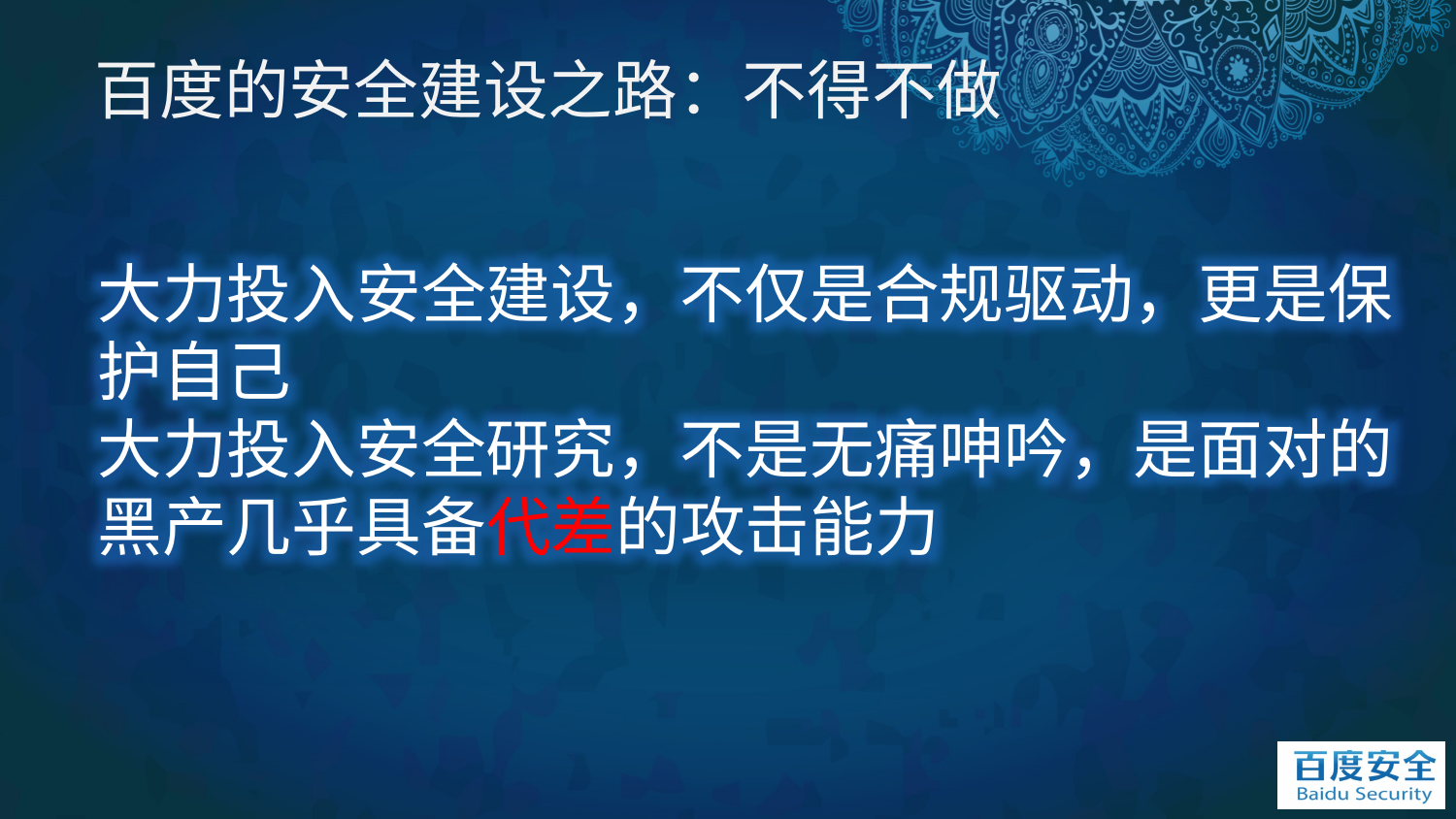

百度的安全建设之路：不得不做

大力投入安全建设，不仅是合规驱动，更是保护自己
大力投入安全研究，不是无痛呻吟，是面对的黑产几乎具备代差的攻击能力